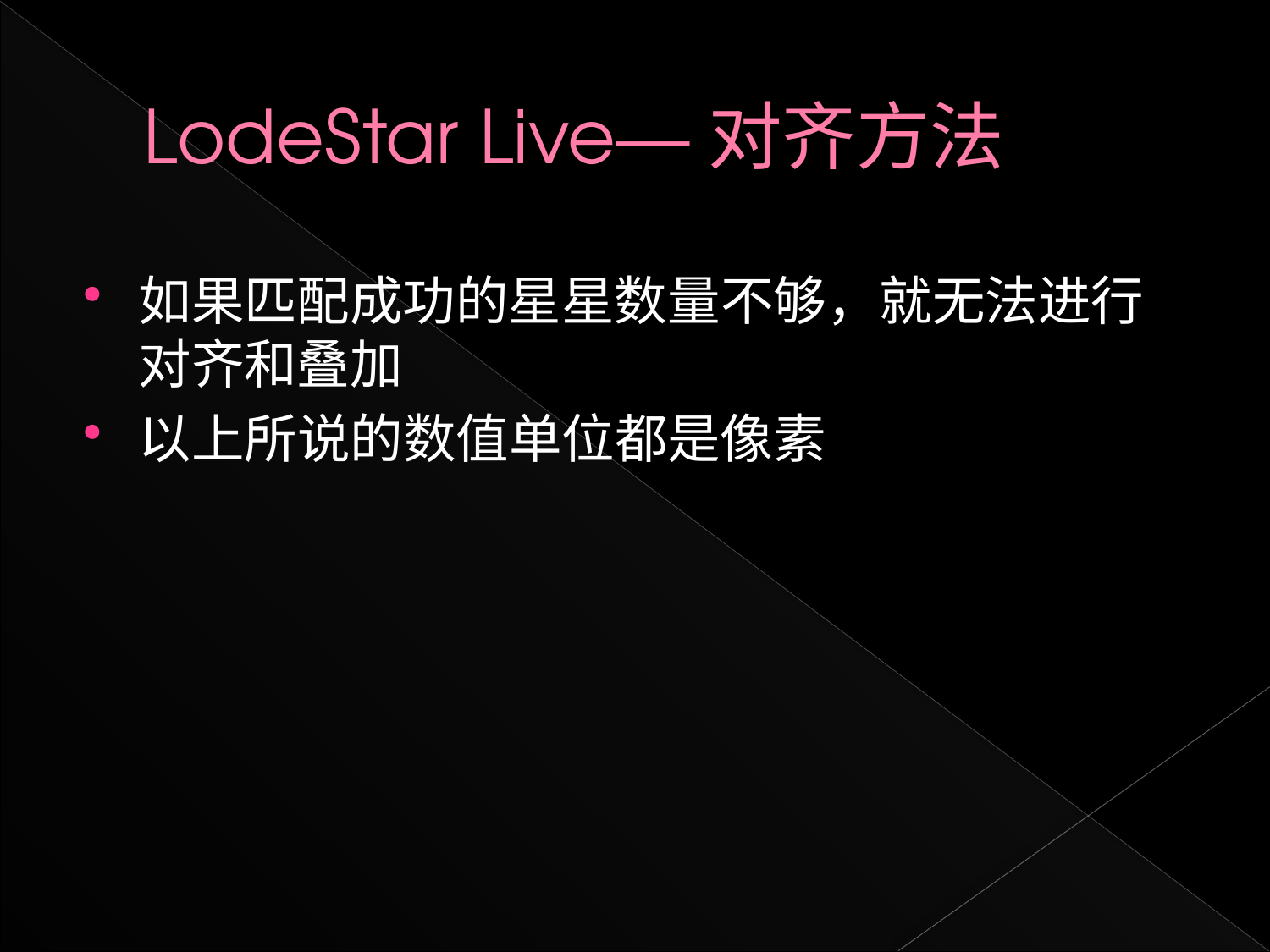

# LodeStar Live—对齐方法
如果匹配成功的星星数量不够，就无法进行对齐和叠加
以上所说的数值单位都是像素